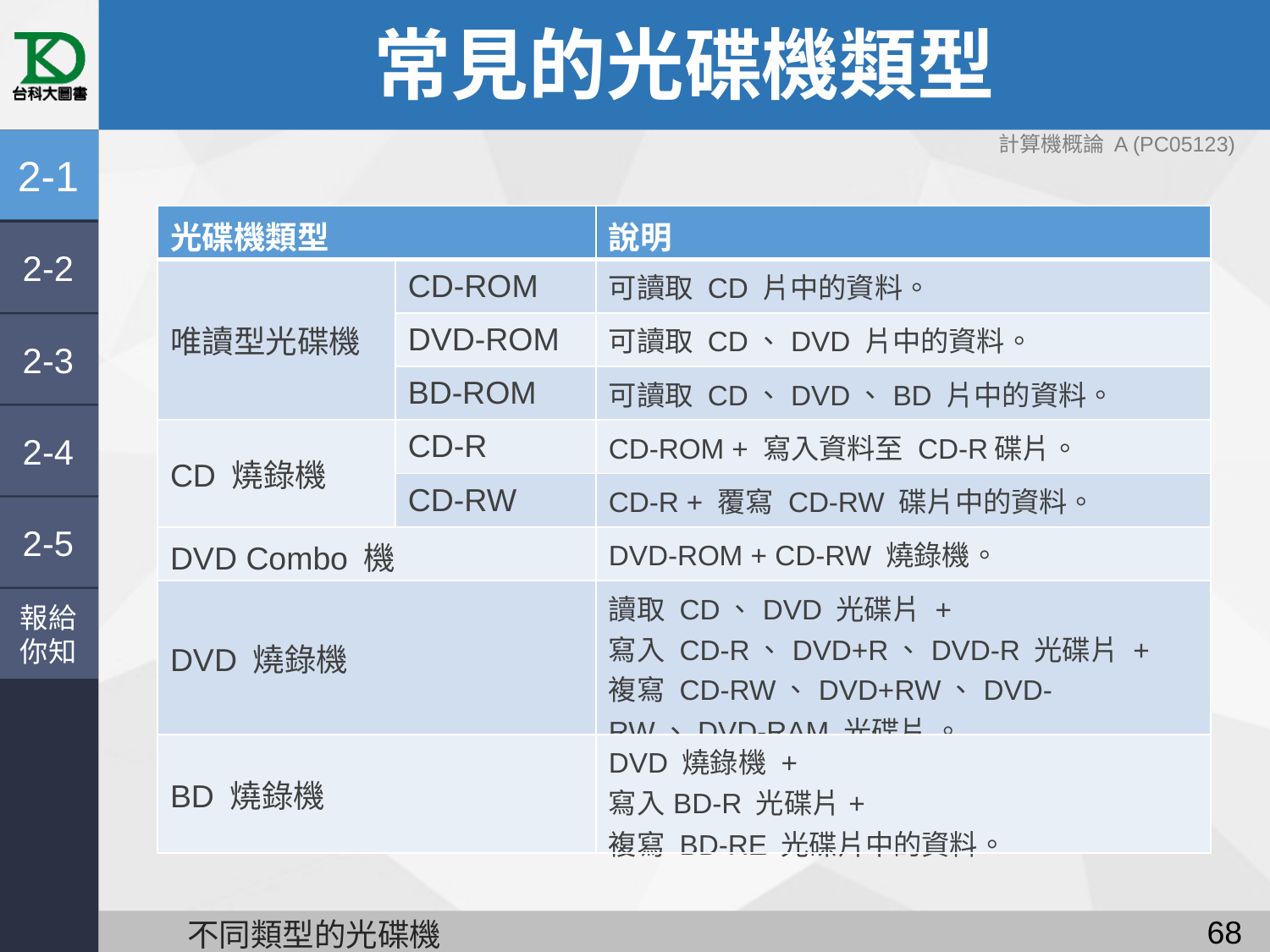

# 常見的光碟機類型
計算機概論 A (PC05123)
2-1
| 光碟機類型 |  | 說明 |
| --- | --- | --- |
| 唯讀型光碟機 | CD-ROM | 可讀取 CD 片中的資料。 |
|  | DVD-ROM | 可讀取 CD、DVD 片中的資料。 |
|  | BD-ROM | 可讀取 CD、DVD、BD 片中的資料。 |
| CD 燒錄機 | CD-R | CD-ROM + 寫入資料至 CD-R碟片。 |
|  | CD-RW | CD-R + 覆寫 CD-RW 碟片中的資料。 |
| DVD Combo 機 |  | DVD-ROM + CD-RW 燒錄機。 |
| DVD 燒錄機 |  | 讀取 CD、DVD 光碟片 + 寫入 CD-R、DVD+R、DVD-R 光碟片 + 複寫 CD-RW、DVD+RW、DVD-RW、DVD-RAM 光碟片 。 |
| BD 燒錄機 |  | DVD 燒錄機 + 寫入BD-R 光碟片+ 複寫 BD-RE 光碟片中的資料。 |
2-2
2-3
2-4
2-5
報給
你知
68
不同類型的光碟機